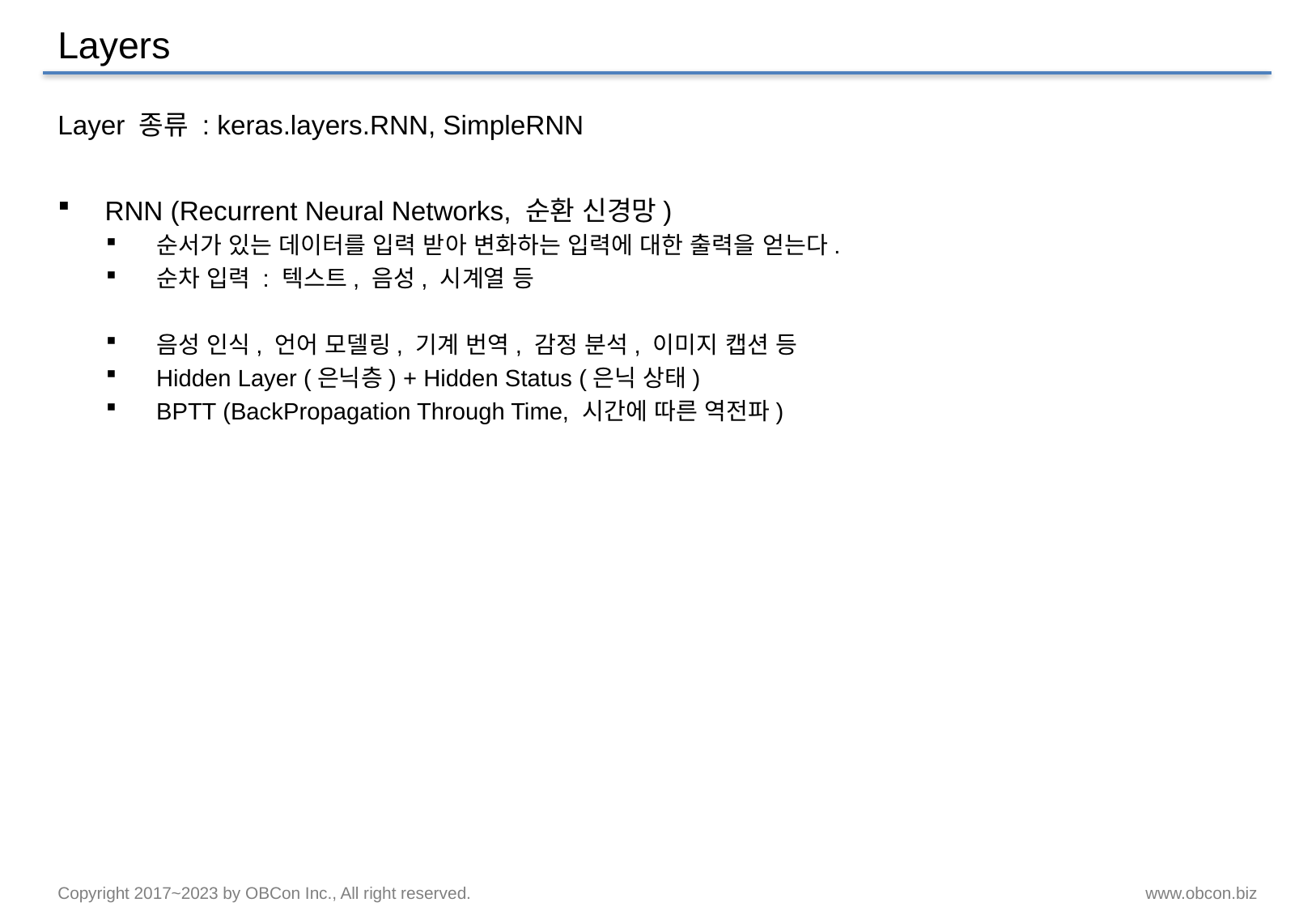

# Layers
Layer 종류 : keras.layers.RNN, SimpleRNN
RNN (Recurrent Neural Networks, 순환 신경망)
순서가 있는 데이터를 입력 받아 변화하는 입력에 대한 출력을 얻는다.
순차 입력 : 텍스트, 음성, 시계열 등

음성 인식, 언어 모델링, 기계 번역, 감정 분석, 이미지 캡션 등
Hidden Layer (은닉층) + Hidden Status (은닉 상태)
BPTT (BackPropagation Through Time, 시간에 따른 역전파)